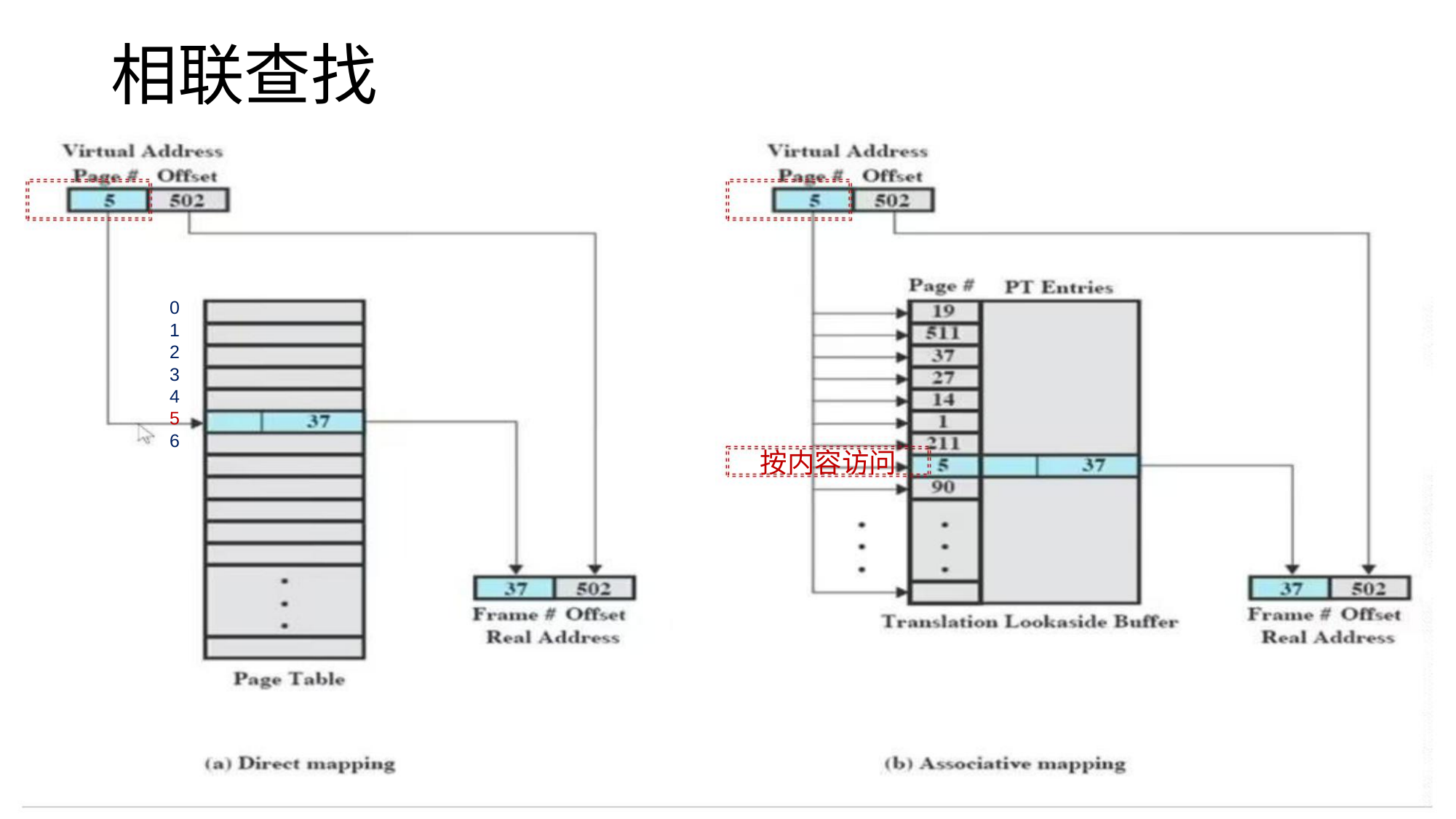

相联查找
0
1
2
3
4
5
6
按内容访问